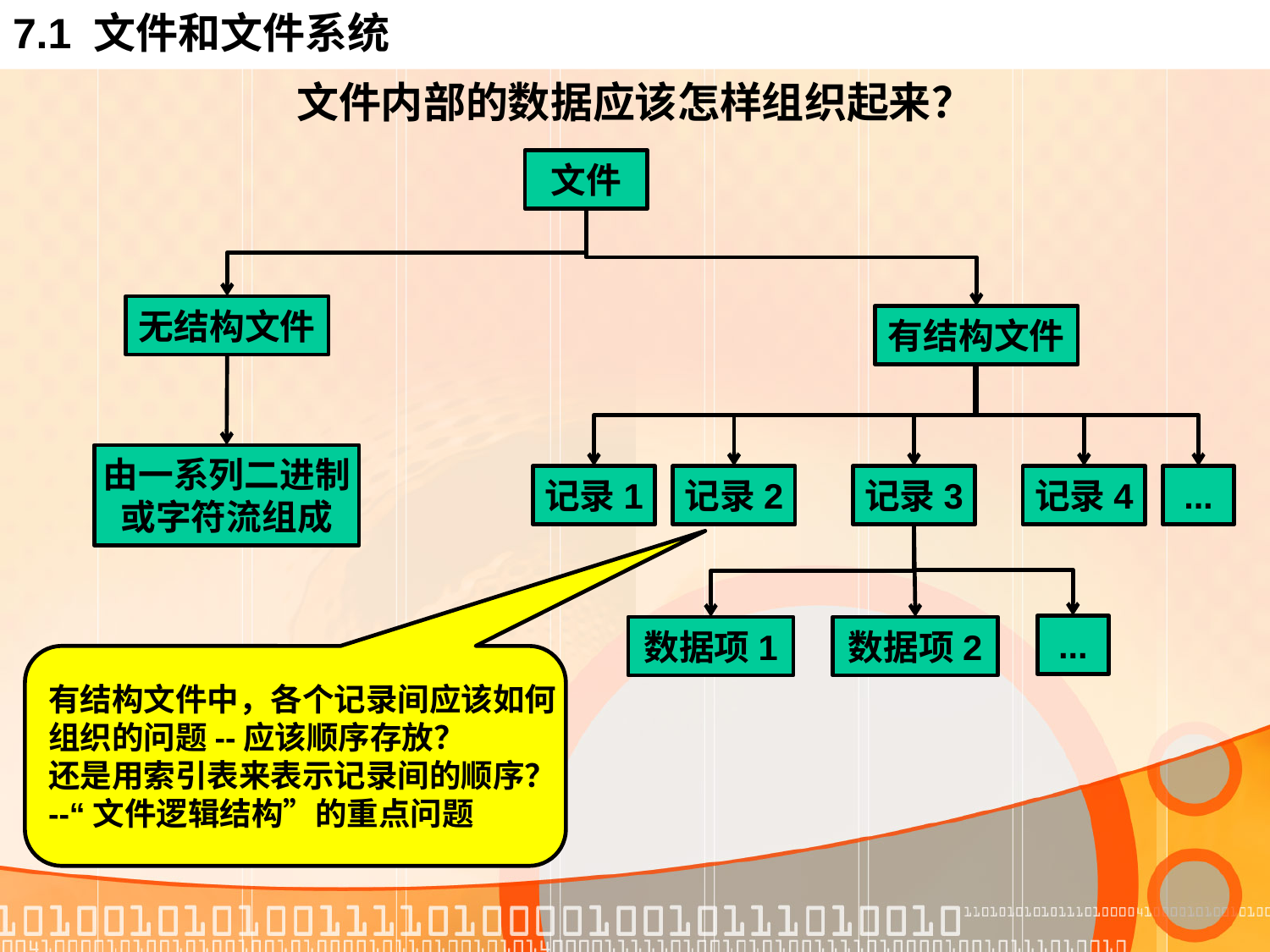

# 7.1 文件和文件系统
文件内部的数据应该怎样组织起来？

文件
无结构文件
有结构文件
由一系列二进制
或字符流组成
记录1
记录2
记录3
记录4
...
...
数据项1
数据项2
有结构文件中，各个记录间应该如何
组织的问题--应该顺序存放？
还是用索引表来表示记录间的顺序？
--“文件逻辑结构”的重点问题